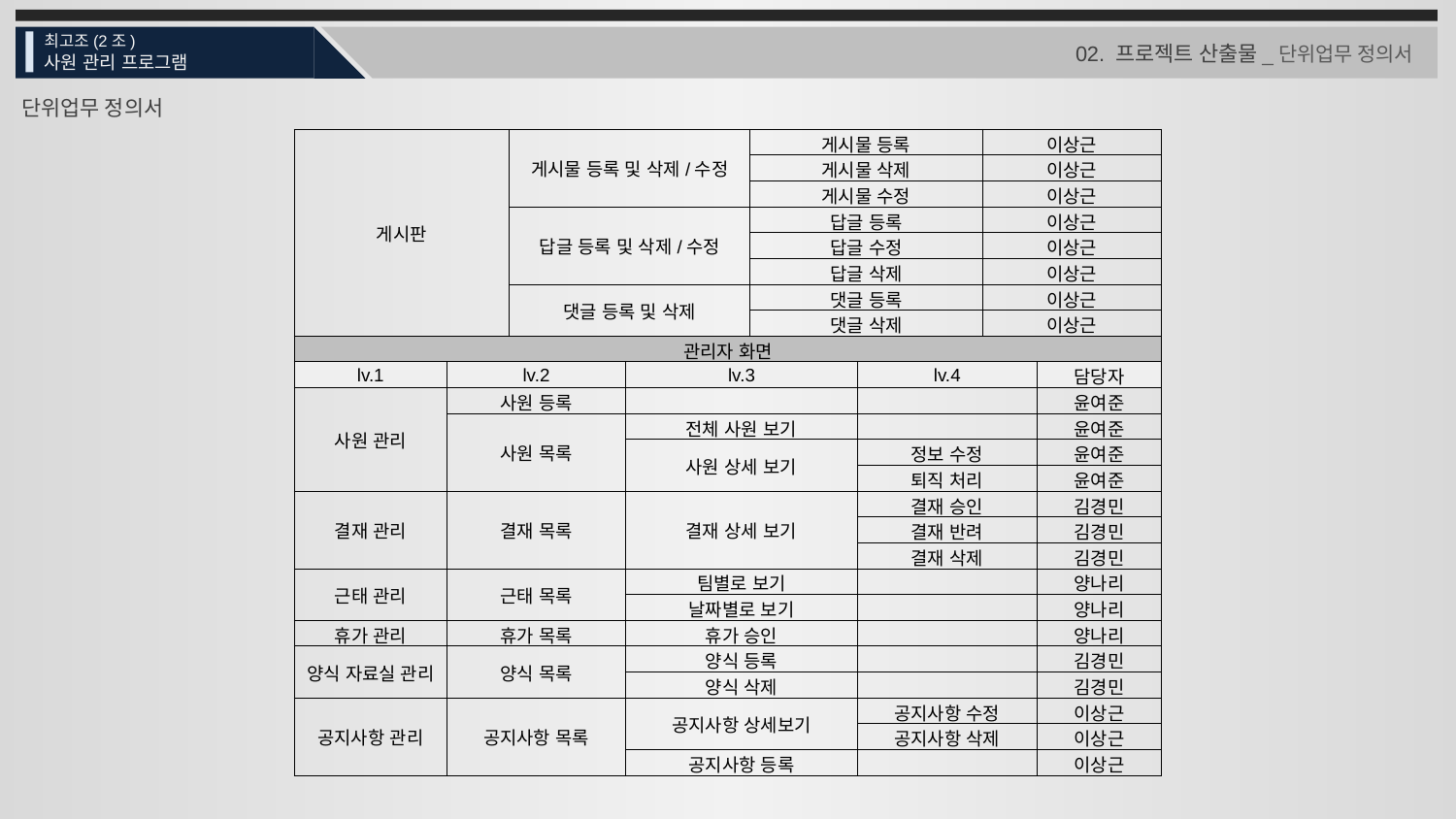

최고조(2조)

사원 관리 프로그램

02. 프로젝트 산출물_단위업무 정의서
단위업무 정의서
| 게시판 |  | 게시물 등록 및 삭제/수정 |  | 게시물 등록 |  | 이상근 |  |
| --- | --- | --- | --- | --- | --- | --- | --- |
|  |  |  |  | 게시물 삭제 |  | 이상근 |  |
|  |  |  |  | 게시물 수정 |  | 이상근 |  |
|  |  | 답글 등록 및 삭제/수정 |  | 답글 등록 |  | 이상근 |  |
|  |  |  |  | 답글 수정 |  | 이상근 |  |
|  |  |  |  | 답글 삭제 |  | 이상근 |  |
|  |  | 댓글 등록 및 삭제 |  | 댓글 등록 |  | 이상근 |  |
|  |  |  |  | 댓글 삭제 |  | 이상근 |  |
| 관리자 화면 |  |  |  |  |  |  |  |
| lv.1 | lv.2 |  | lv.3 |  | lv.4 |  | 담당자 |
| 사원 관리 | 사원 등록 |  |  |  |  |  | 윤여준 |
|  | 사원 목록 |  | 전체 사원 보기 |  |  |  | 윤여준 |
|  |  |  | 사원 상세 보기 |  | 정보 수정 |  | 윤여준 |
|  |  |  |  |  | 퇴직 처리 |  | 윤여준 |
| 결재 관리 | 결재 목록 |  | 결재 상세 보기 |  | 결재 승인 |  | 김경민 |
|  |  |  |  |  | 결재 반려 |  | 김경민 |
|  |  |  |  |  | 결재 삭제 |  | 김경민 |
| 근태 관리 | 근태 목록 |  | 팀별로 보기 |  |  |  | 양나리 |
|  |  |  | 날짜별로 보기 |  |  |  | 양나리 |
| 휴가 관리 | 휴가 목록 |  | 휴가 승인 |  |  |  | 양나리 |
| 양식 자료실 관리 | 양식 목록 |  | 양식 등록 |  |  |  | 김경민 |
|  |  |  | 양식 삭제 |  |  |  | 김경민 |
| 공지사항 관리 | 공지사항 목록 |  | 공지사항 상세보기 |  | 공지사항 수정 |  | 이상근 |
|  |  |  |  |  | 공지사항 삭제 |  | 이상근 |
|  |  |  | 공지사항 등록 |  |  |  | 이상근 |